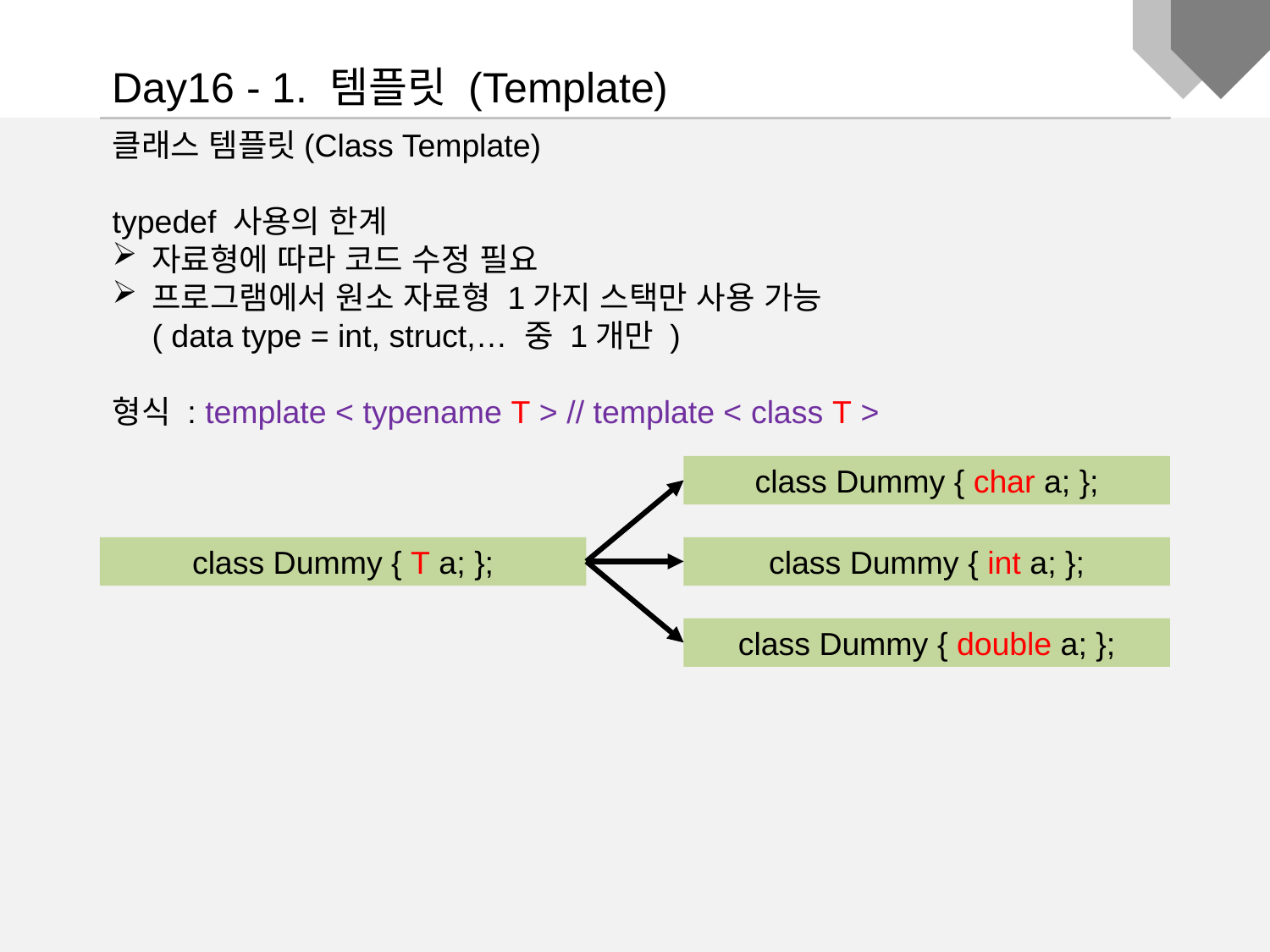

Day16 - 1. 템플릿 (Template)
클래스 템플릿(Class Template)

typedef 사용의 한계
자료형에 따라 코드 수정 필요
프로그램에서 원소 자료형 1가지 스택만 사용 가능
( data type = int, struct,… 중 1개만 )

형식 : template < typename T > // template < class T >
class Dummy { char a; };
class Dummy { T a; };
class Dummy { int a; };
class Dummy { double a; };